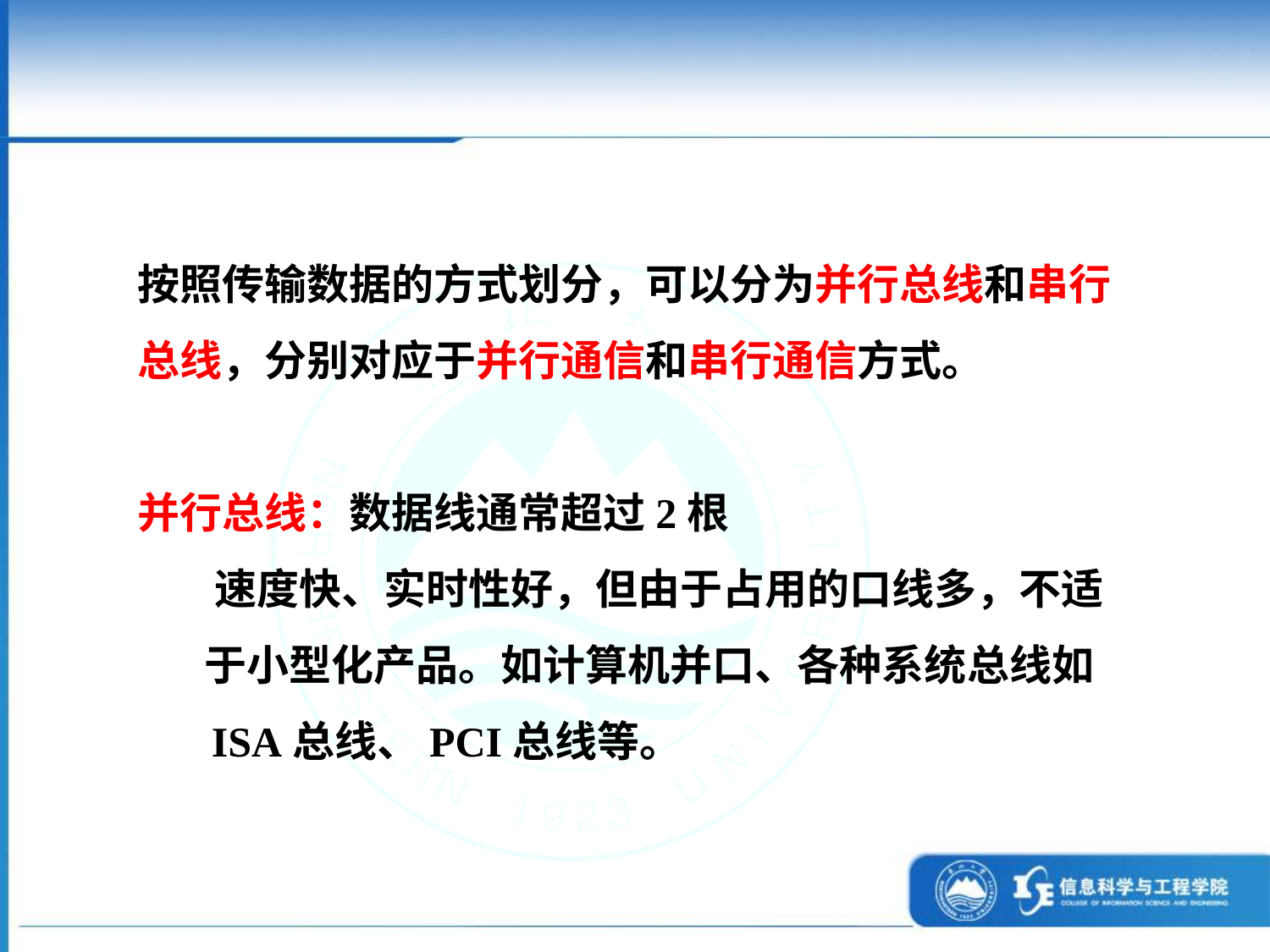

按照传输数据的方式划分，可以分为并行总线和串行总线，分别对应于并行通信和串行通信方式。

并行总线：数据线通常超过2根
       速度快、实时性好，但由于占用的口线多，不适
      于小型化产品。如计算机并口、各种系统总线如
       ISA总线、PCI总线等。